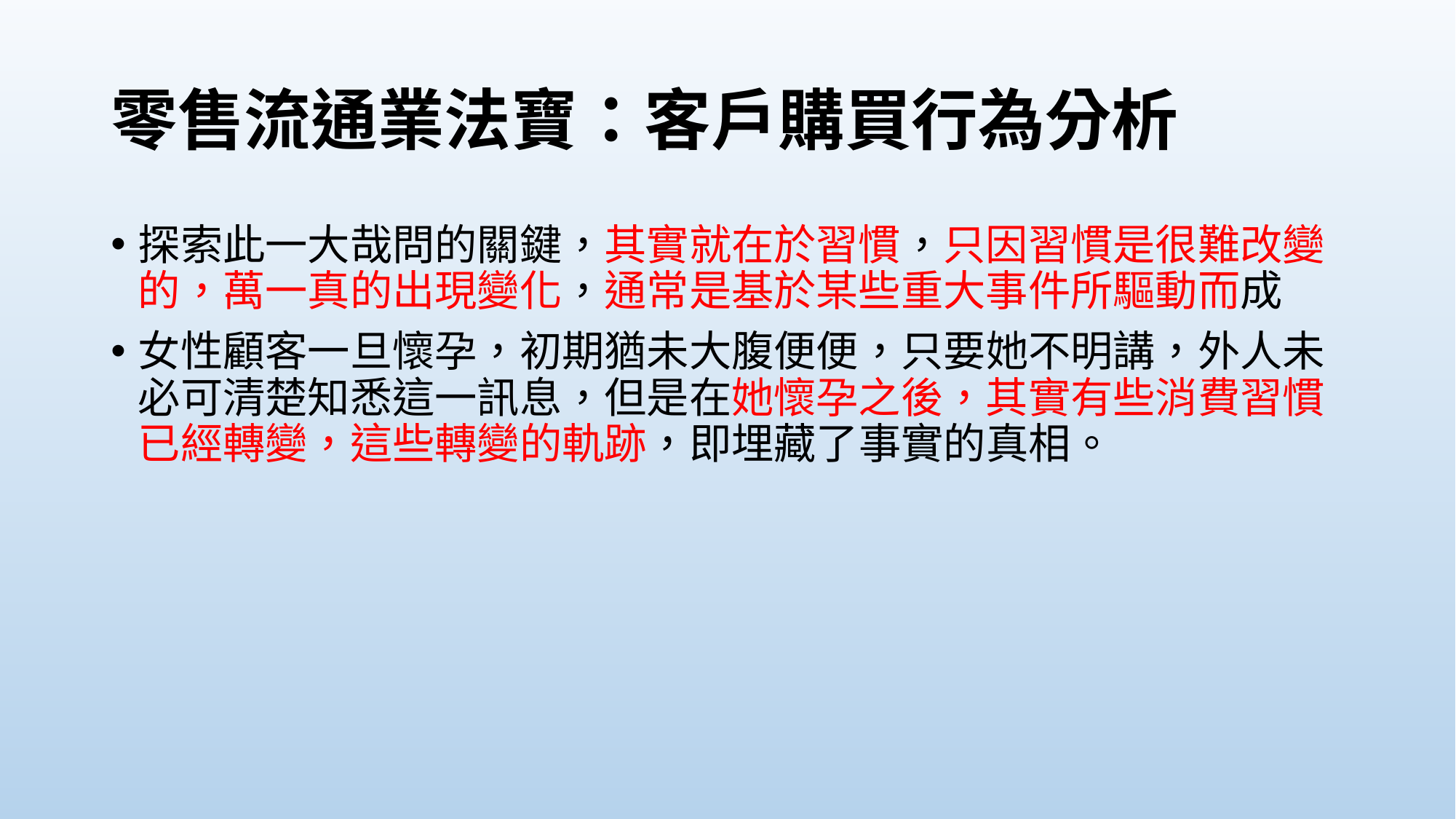

# 零售流通業法寶：客戶購買行為分析
探索此一大哉問的關鍵，其實就在於習慣，只因習慣是很難改變的，萬一真的出現變化，通常是基於某些重大事件所驅動而成
女性顧客一旦懷孕，初期猶未大腹便便，只要她不明講，外人未必可清楚知悉這一訊息，但是在她懷孕之後，其實有些消費習慣已經轉變，這些轉變的軌跡，即埋藏了事實的真相。